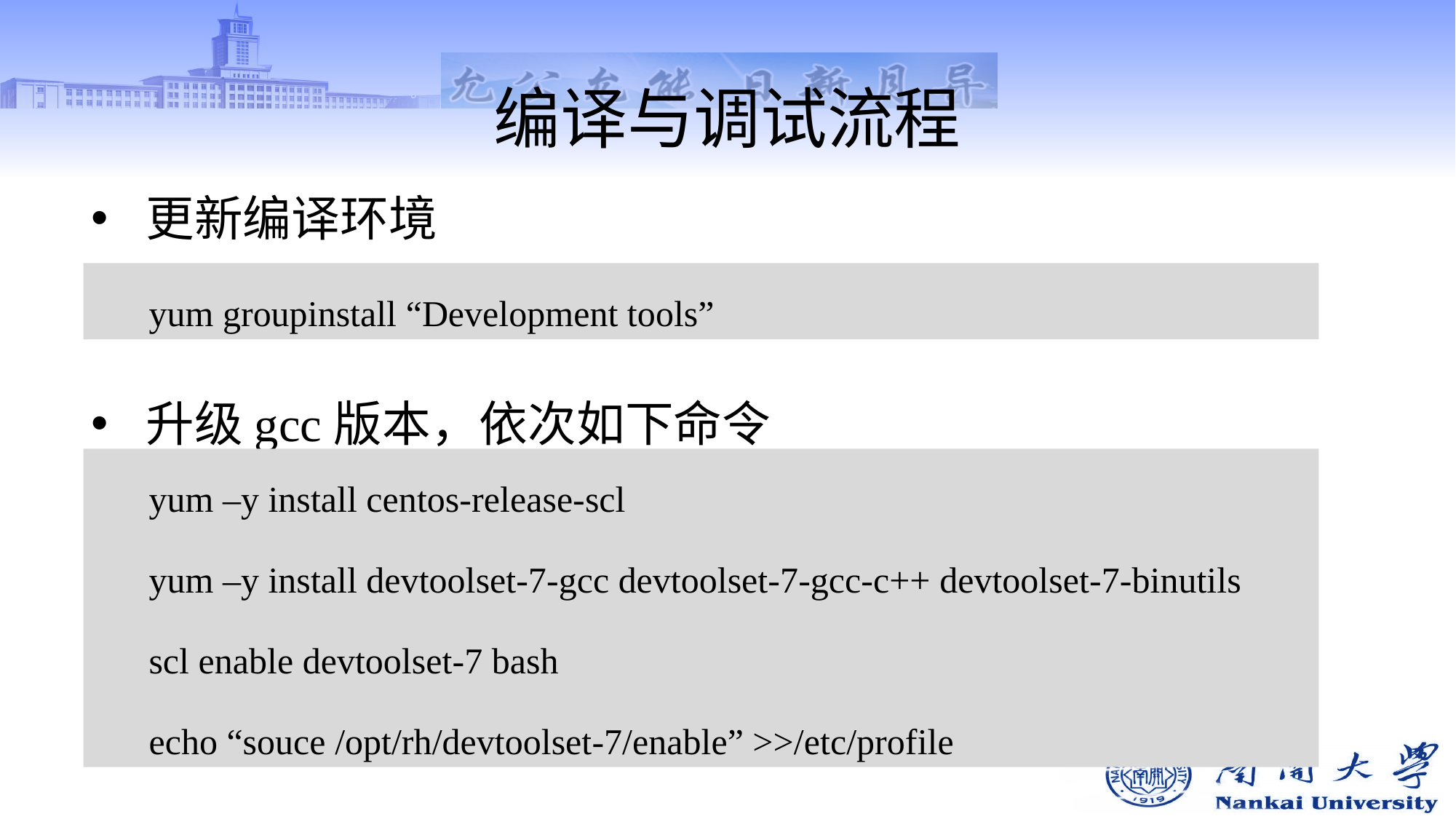

# 编译与调试流程
更新编译环境

升级gcc版本，依次如下命令
yum groupinstall “Development tools”
yum –y install centos-release-scl
yum –y install devtoolset-7-gcc devtoolset-7-gcc-c++ devtoolset-7-binutils
scl enable devtoolset-7 bash
echo “souce /opt/rh/devtoolset-7/enable” >>/etc/profile